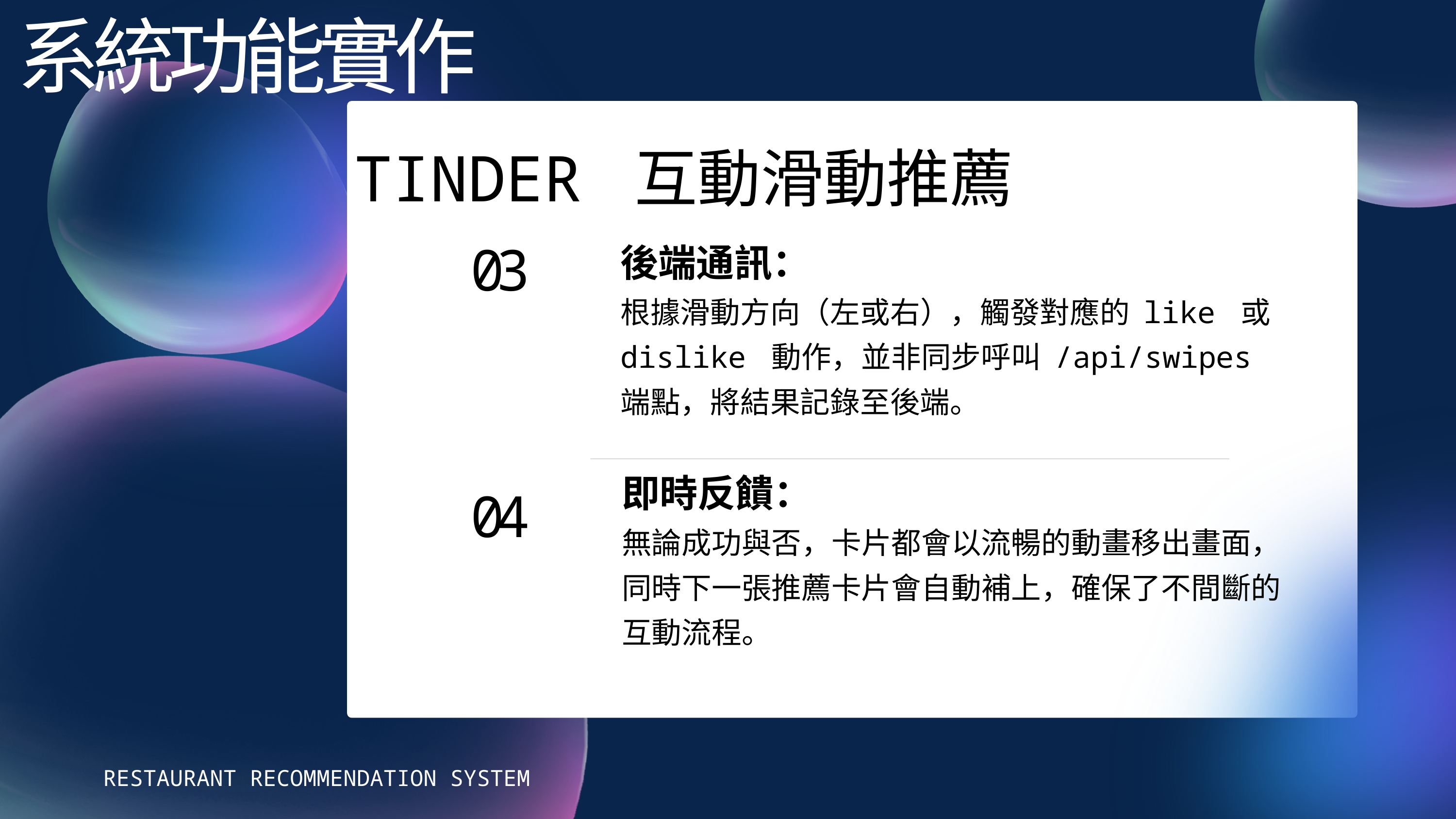

系統功能實作

TINDER 互動滑動推薦
03
後端通訊：
根據滑動方向（左或右），觸發對應的 like 或 dislike 動作，並非同步呼叫 /api/swipes 端點，將結果記錄至後端。

即時反饋：
無論成功與否，卡片都會以流暢的動畫移出畫面，同時下一張推薦卡片會自動補上，確保了不間斷的互動流程。

04
RESTAURANT RECOMMENDATION SYSTEM